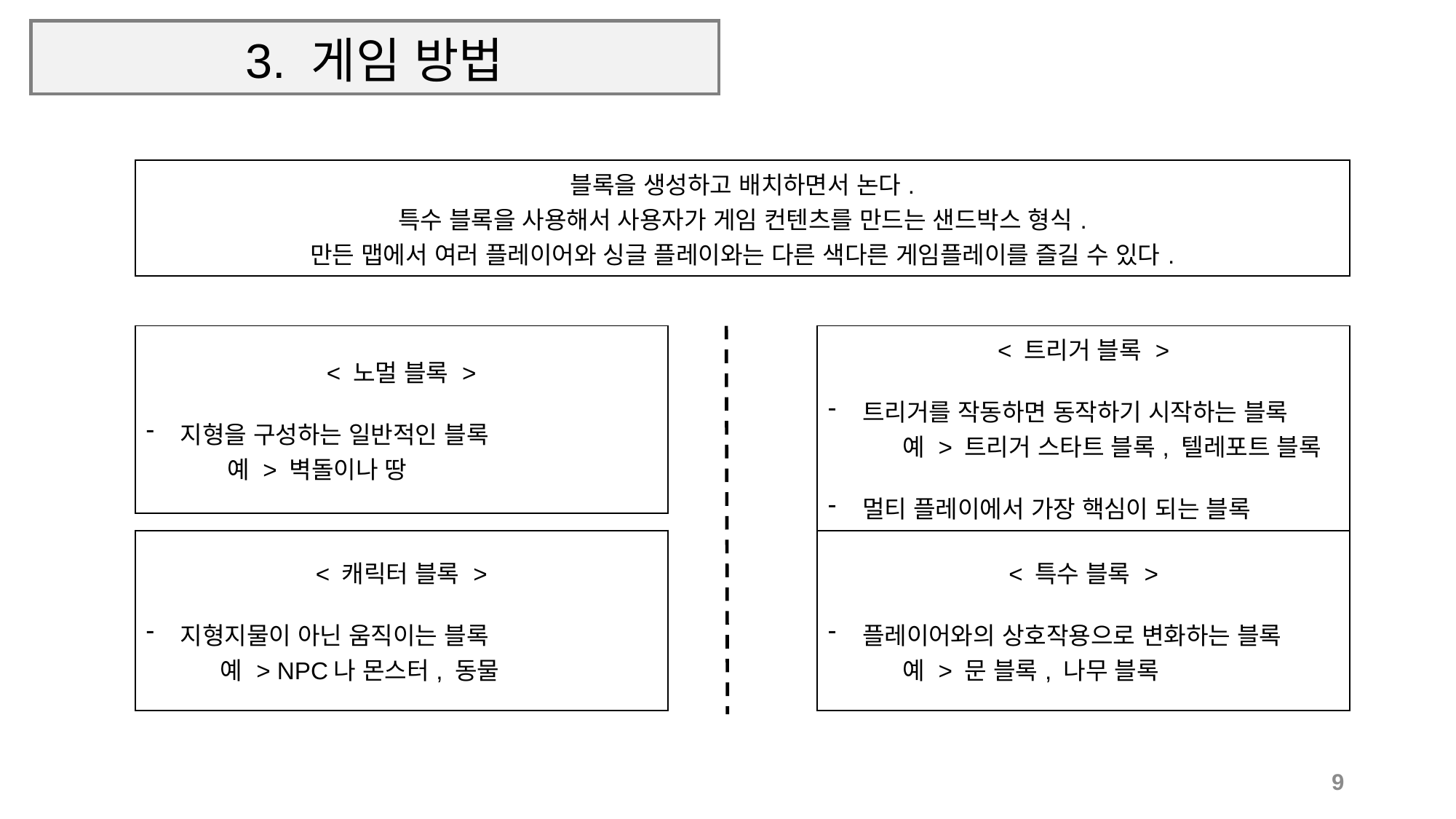

# 3. 게임 방법
| 블록을 생성하고 배치하면서 논다. 특수 블록을 사용해서 사용자가 게임 컨텐츠를 만드는 샌드박스 형식. 만든 맵에서 여러 플레이어와 싱글 플레이와는 다른 색다른 게임플레이를 즐길 수 있다. |
| --- |
| < 노멀 블록 > 지형을 구성하는 일반적인 블록 예 > 벽돌이나 땅 |
| --- |
| < 트리거 블록 > 트리거를 작동하면 동작하기 시작하는 블록 예 > 트리거 스타트 블록, 텔레포트 블록 멀티 플레이에서 가장 핵심이 되는 블록 |
| --- |
| < 캐릭터 블록 > 지형지물이 아닌 움직이는 블록 예 > NPC나 몬스터, 동물 |
| --- |
| < 특수 블록 > 플레이어와의 상호작용으로 변화하는 블록 예 > 문 블록, 나무 블록 |
| --- |
9